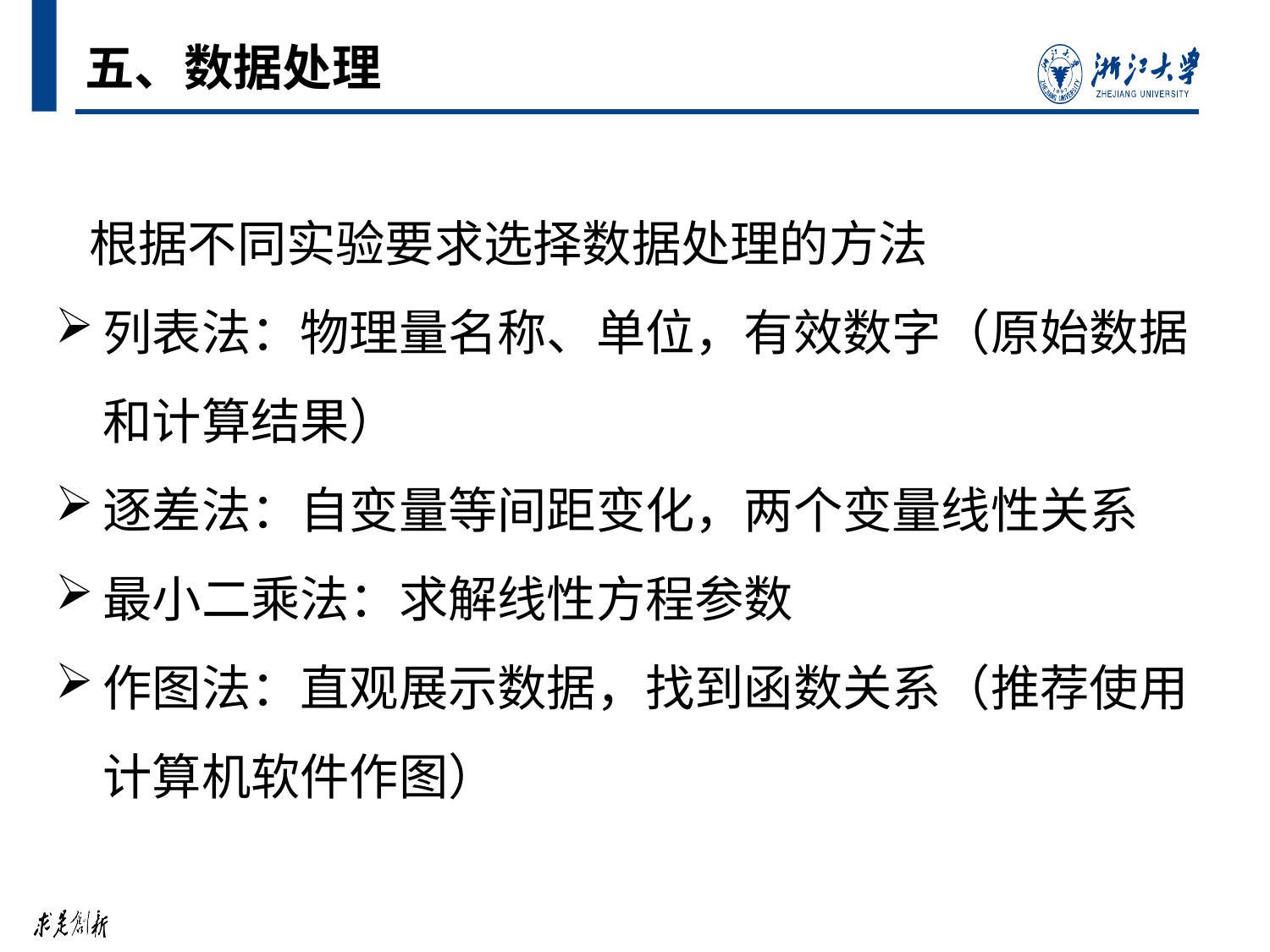

五、数据处理
  根据不同实验要求选择数据处理的方法
列表法：物理量名称、单位，有效数字（原始数据和计算结果）
逐差法：自变量等间距变化，两个变量线性关系
最小二乘法：求解线性方程参数
作图法：直观展示数据，找到函数关系（推荐使用计算机软件作图）

35